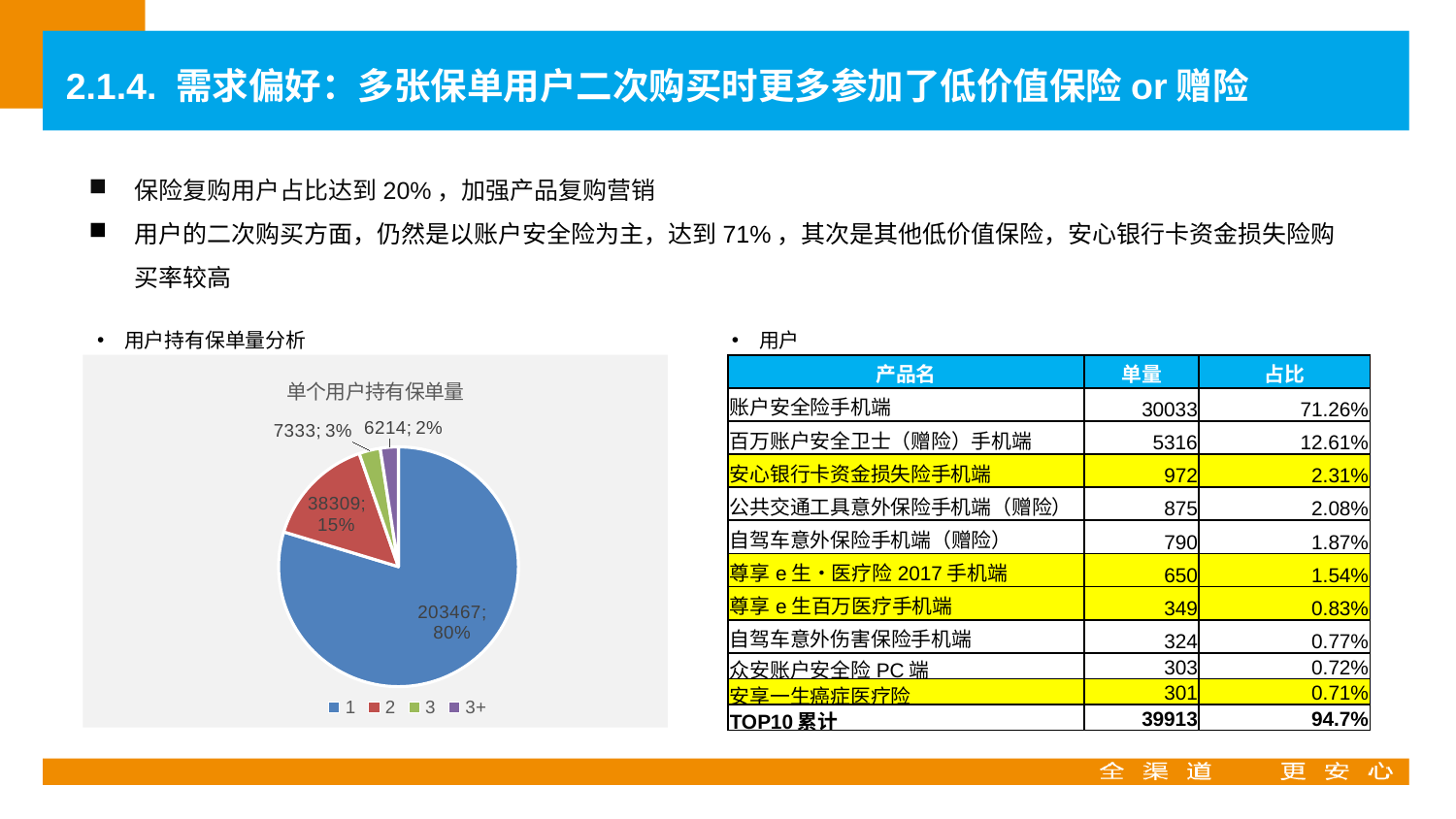

2.1.4. 需求偏好：多张保单用户二次购买时更多参加了低价值保险or赠险
保险复购用户占比达到20%，加强产品复购营销
用户的二次购买方面，仍然是以账户安全险为主，达到71%，其次是其他低价值保险，安心银行卡资金损失险购买率较高
用户
用户持有保单量分析

### Chart: 单个用户持有保单量

| Category | 用户数 |
|---|---|
| 1 | 203467.0 |
| 2 | 38309.0 |
| 3 | 7333.0 |
| 3+ | 6214.0 |
| 产品名 | 单量 | 占比 |
| --- | --- | --- |
| 账户安全险手机端 | 30033 | 71.26% |
| 百万账户安全卫士（赠险）手机端 | 5316 | 12.61% |
| 安心银行卡资金损失险手机端 | 972 | 2.31% |
| 公共交通工具意外保险手机端（赠险） | 875 | 2.08% |
| 自驾车意外保险手机端（赠险） | 790 | 1.87% |
| 尊享e生•医疗险2017手机端 | 650 | 1.54% |
| 尊享e生百万医疗手机端 | 349 | 0.83% |
| 自驾车意外伤害保险手机端 | 324 | 0.77% |
| 众安账户安全险PC端 | 303 | 0.72% |
| 安享一生癌症医疗险 | 301 | 0.71% |
| TOP10累计 | 39913 | 94.7% |